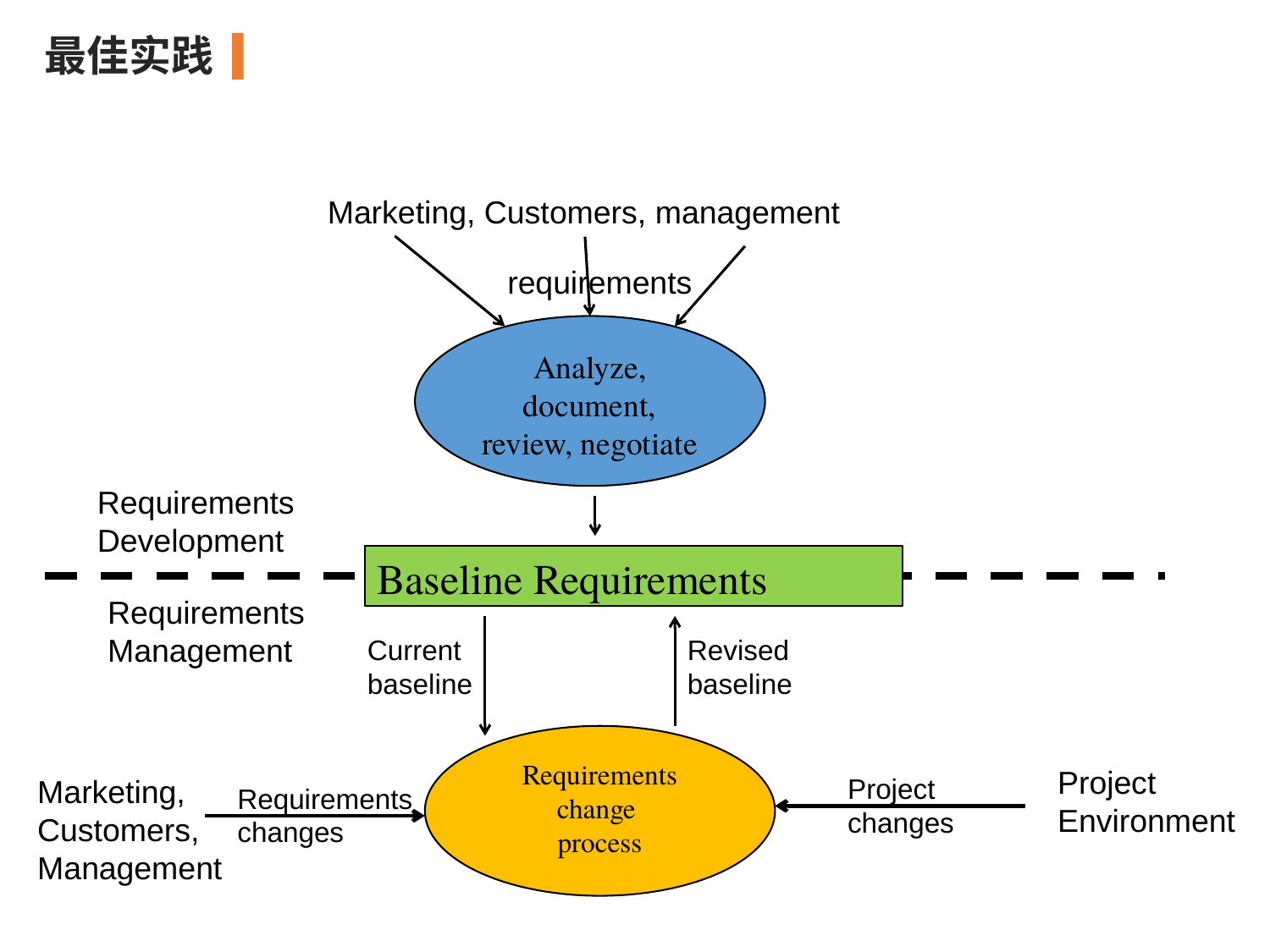

最佳实践

Marketing, Customers, management
requirements
Analyze, document, review, negotiate
Requirements
Development
Baseline Requirements
Requirements
Management
Current baseline
Revised baseline
Requirements change
process
Project
Environment
Project changes
Marketing,
Customers,
Management
Requirements changes